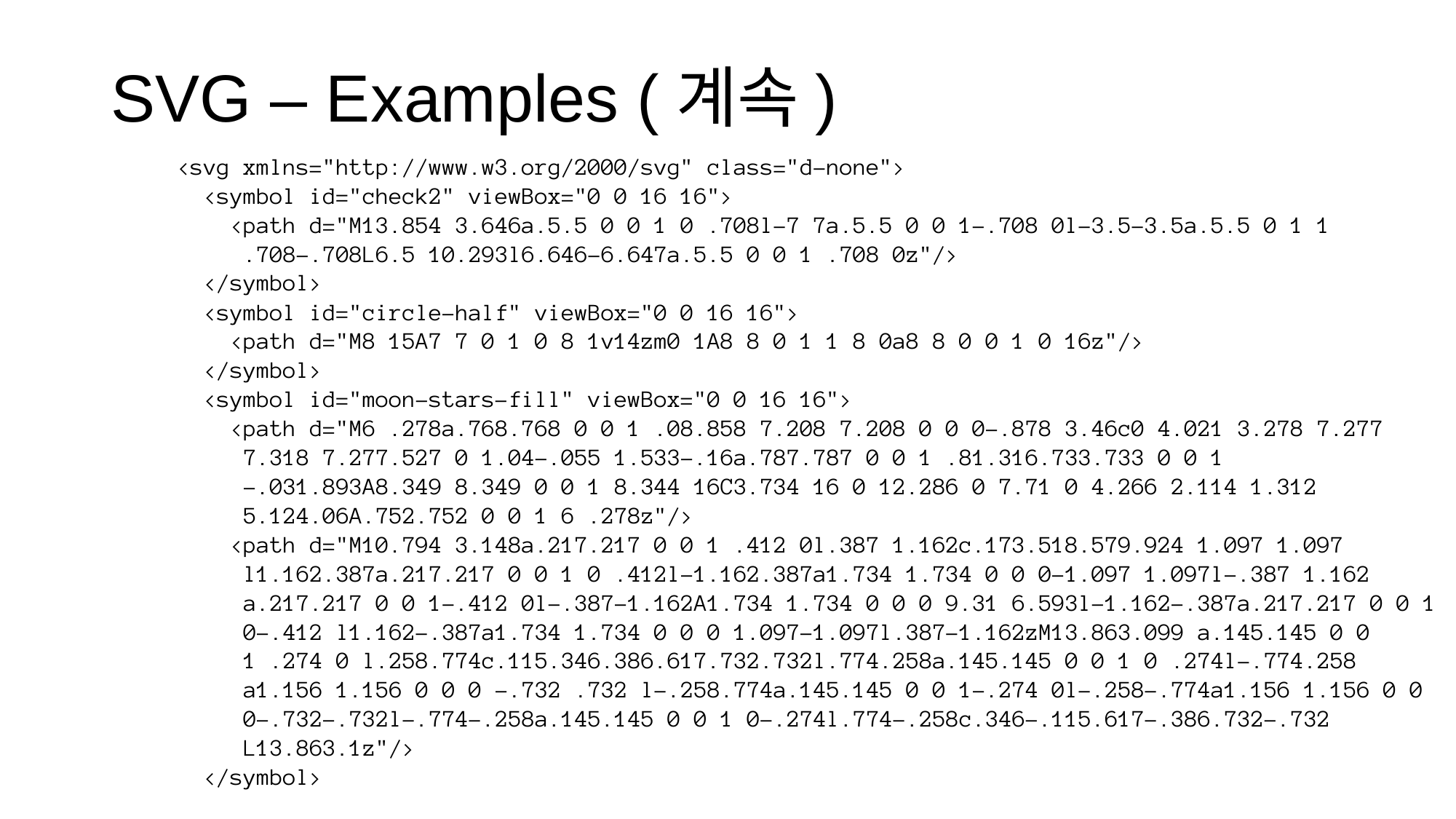

# SVG – Examples (계속)
      <svg xmlns="http://www.w3.org/2000/svg" class="d-none">
        <symbol id="check2" viewBox="0 0 16 16">
          <path d="M13.854 3.646a.5.5 0 0 1 0 .708l-7 7a.5.5 0 0 1-.708 0l-3.5-3.5a.5.5 0 1 1
           .708-.708L6.5 10.293l6.646-6.647a.5.5 0 0 1 .708 0z"/>
        </symbol>
        <symbol id="circle-half" viewBox="0 0 16 16">
          <path d="M8 15A7 7 0 1 0 8 1v14zm0 1A8 8 0 1 1 8 0a8 8 0 0 1 0 16z"/>
        </symbol>
        <symbol id="moon-stars-fill" viewBox="0 0 16 16">
          <path d="M6 .278a.768.768 0 0 1 .08.858 7.208 7.208 0 0 0-.878 3.46c0 4.021 3.278 7.277
           7.318 7.277.527 0 1.04-.055 1.533-.16a.787.787 0 0 1 .81.316.733.733 0 0 1
           -.031.893A8.349 8.349 0 0 1 8.344 16C3.734 16 0 12.286 0 7.71 0 4.266 2.114 1.312
           5.124.06A.752.752 0 0 1 6 .278z"/>
          <path d="M10.794 3.148a.217.217 0 0 1 .412 0l.387 1.162c.173.518.579.924 1.097 1.097
           l1.162.387a.217.217 0 0 1 0 .412l-1.162.387a1.734 1.734 0 0 0-1.097 1.097l-.387 1.162
           a.217.217 0 0 1-.412 0l-.387-1.162A1.734 1.734 0 0 0 9.31 6.593l-1.162-.387a.217.217 0 0 1
           0-.412 l1.162-.387a1.734 1.734 0 0 0 1.097-1.097l.387-1.162zM13.863.099 a.145.145 0 0
           1 .274 0 l.258.774c.115.346.386.617.732.732l.774.258a.145.145 0 0 1 0 .274l-.774.258
           a1.156 1.156 0 0 0 -.732 .732 l-.258.774a.145.145 0 0 1-.274 0l-.258-.774a1.156 1.156 0 0
           0-.732-.732l-.774-.258a.145.145 0 0 1 0-.274l.774-.258c.346-.115.617-.386.732-.732
           L13.863.1z"/>
        </symbol>